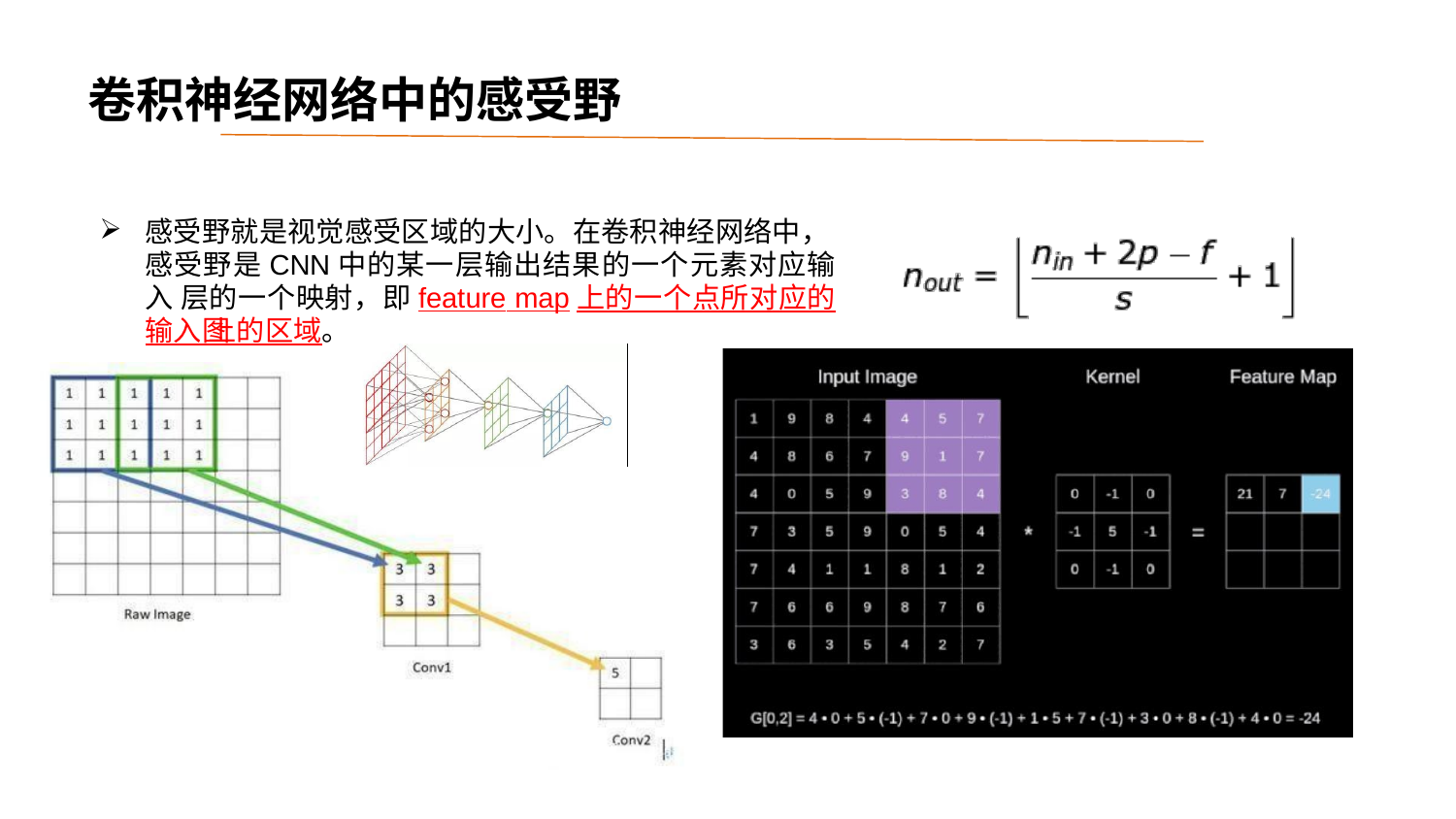

# 卷积神经网络中的感受野

感受野就是视觉感受区域的大小。在卷积神经网络中，  感受野是CNN中的某一层输出结果的一个元素对应输入 层的一个映射，即feature map上的一个点所对应的输入图 上的区域。